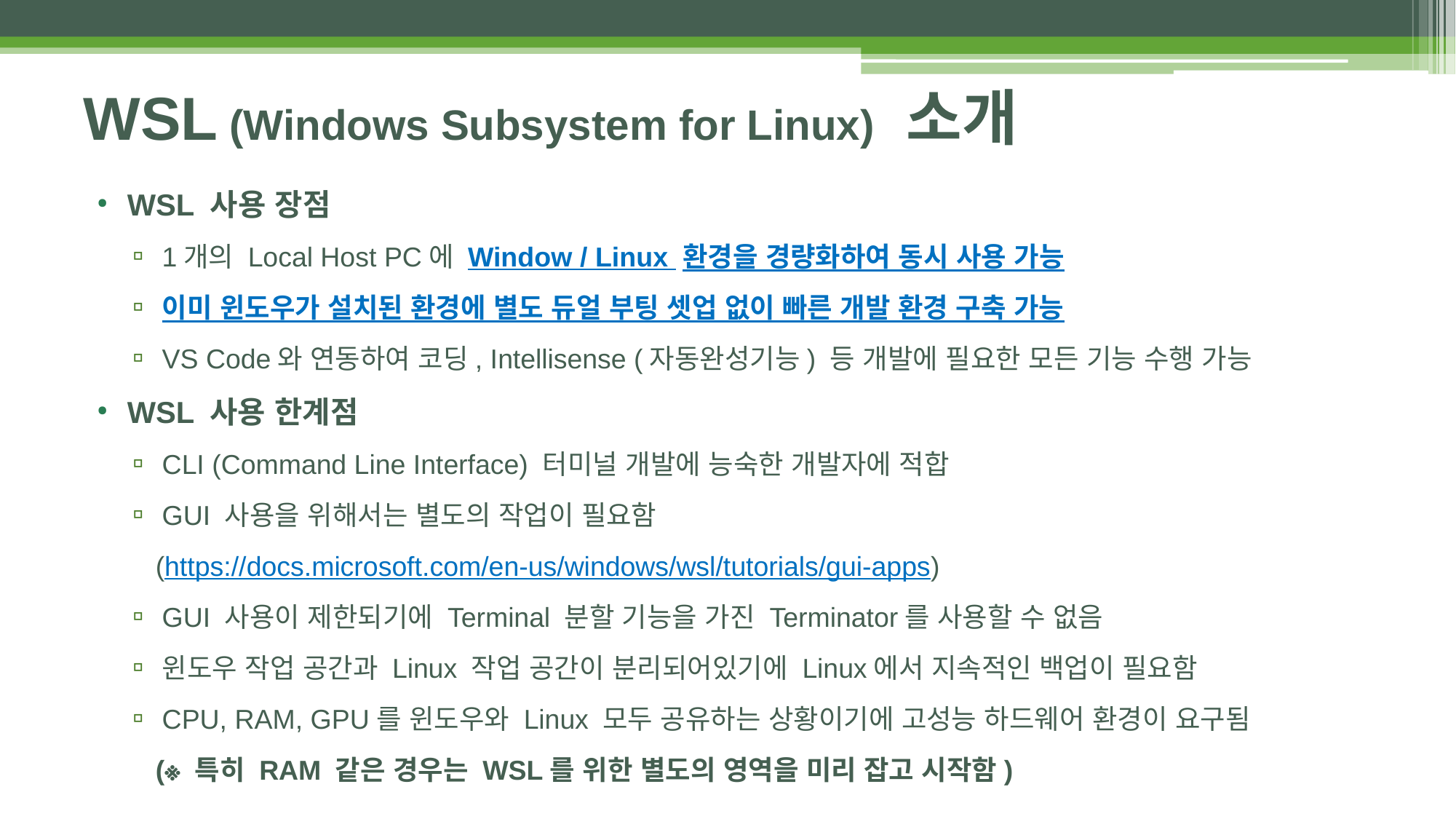

# WSL (Windows Subsystem for Linux) 소개
WSL 사용 장점
1개의 Local Host PC에 Window / Linux 환경을 경량화하여 동시 사용 가능
이미 윈도우가 설치된 환경에 별도 듀얼 부팅 셋업 없이 빠른 개발 환경 구축 가능
VS Code와 연동하여 코딩, Intellisense (자동완성기능) 등 개발에 필요한 모든 기능 수행 가능
WSL 사용 한계점
CLI (Command Line Interface) 터미널 개발에 능숙한 개발자에 적합
GUI 사용을 위해서는 별도의 작업이 필요함
   (https://docs.microsoft.com/en-us/windows/wsl/tutorials/gui-apps)
GUI 사용이 제한되기에 Terminal 분할 기능을 가진 Terminator를 사용할 수 없음
윈도우 작업 공간과 Linux 작업 공간이 분리되어있기에 Linux에서 지속적인 백업이 필요함
CPU, RAM, GPU를 윈도우와 Linux 모두 공유하는 상황이기에 고성능 하드웨어 환경이 요구됨
   (※ 특히 RAM 같은 경우는 WSL를 위한 별도의 영역을 미리 잡고 시작함)